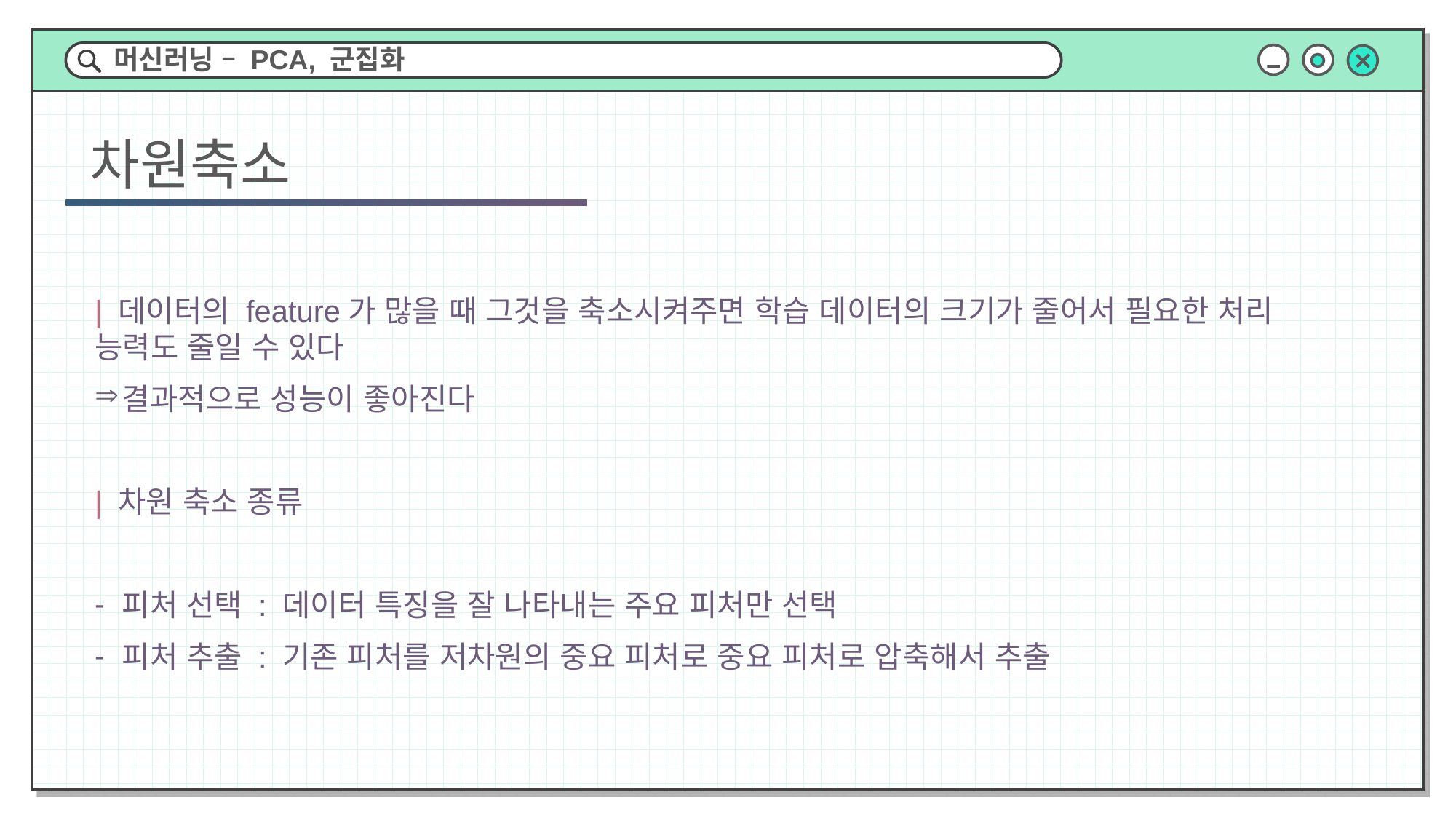

머신러닝 – PCA, 군집화

차원축소

| 데이터의 feature가 많을 때 그것을 축소시켜주면 학습 데이터의 크기가 줄어서 필요한 처리 능력도 줄일 수 있다
결과적으로 성능이 좋아진다

| 차원 축소 종류

피처 선택 : 데이터 특징을 잘 나타내는 주요 피처만 선택
피처 추출 : 기존 피처를 저차원의 중요 피처로 중요 피처로 압축해서 추출